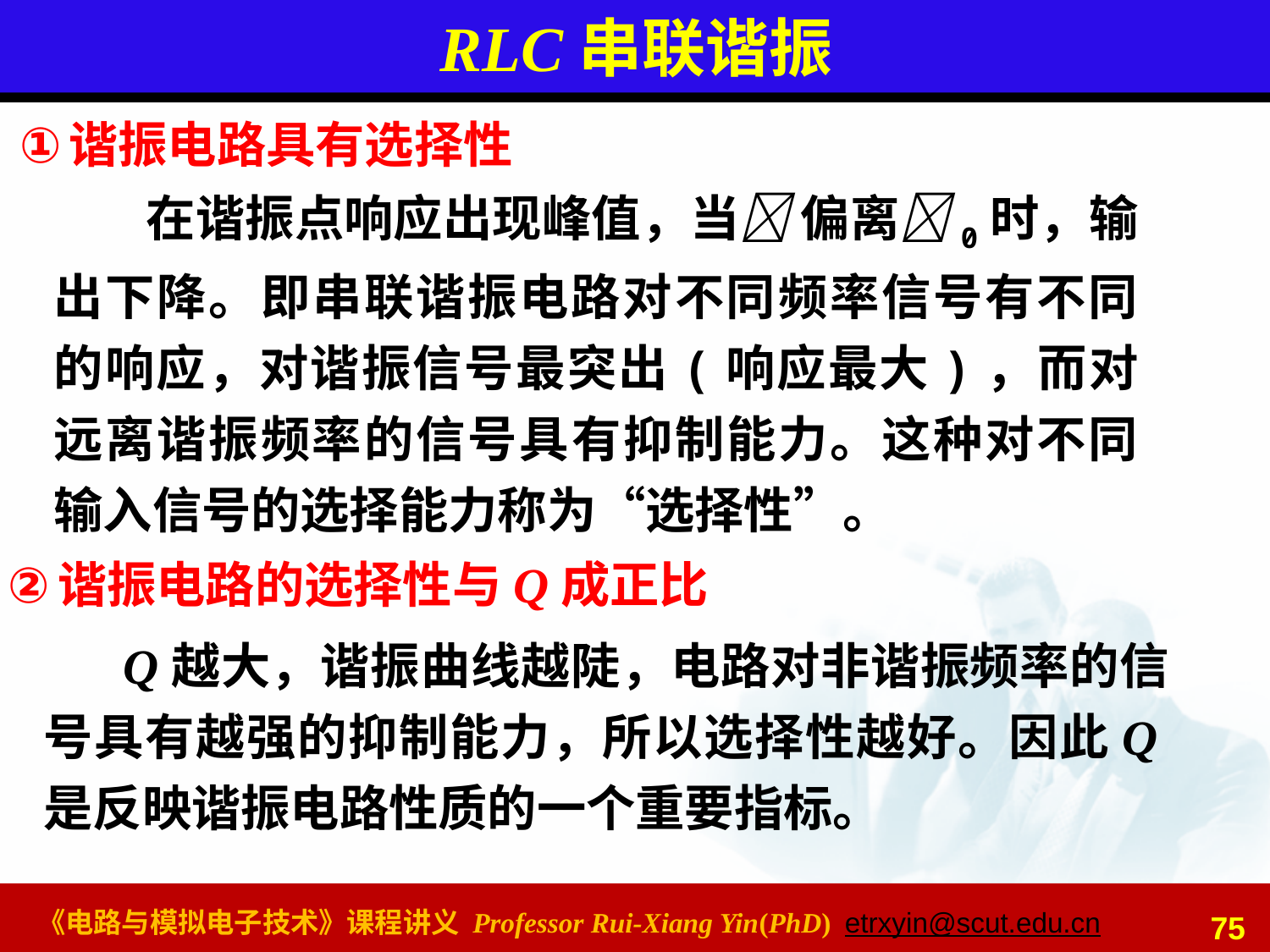

# RLC串联谐振
谐振电路具有选择性
在谐振点响应出现峰值，当ω 偏离ω0时，输出下降。即串联谐振电路对不同频率信号有不同的响应，对谐振信号最突出(响应最大)，而对远离谐振频率的信号具有抑制能力。这种对不同输入信号的选择能力称为“选择性”。
谐振电路的选择性与Q成正比
Q越大，谐振曲线越陡，电路对非谐振频率的信号具有越强的抑制能力，所以选择性越好。因此Q是反映谐振电路性质的一个重要指标。
75